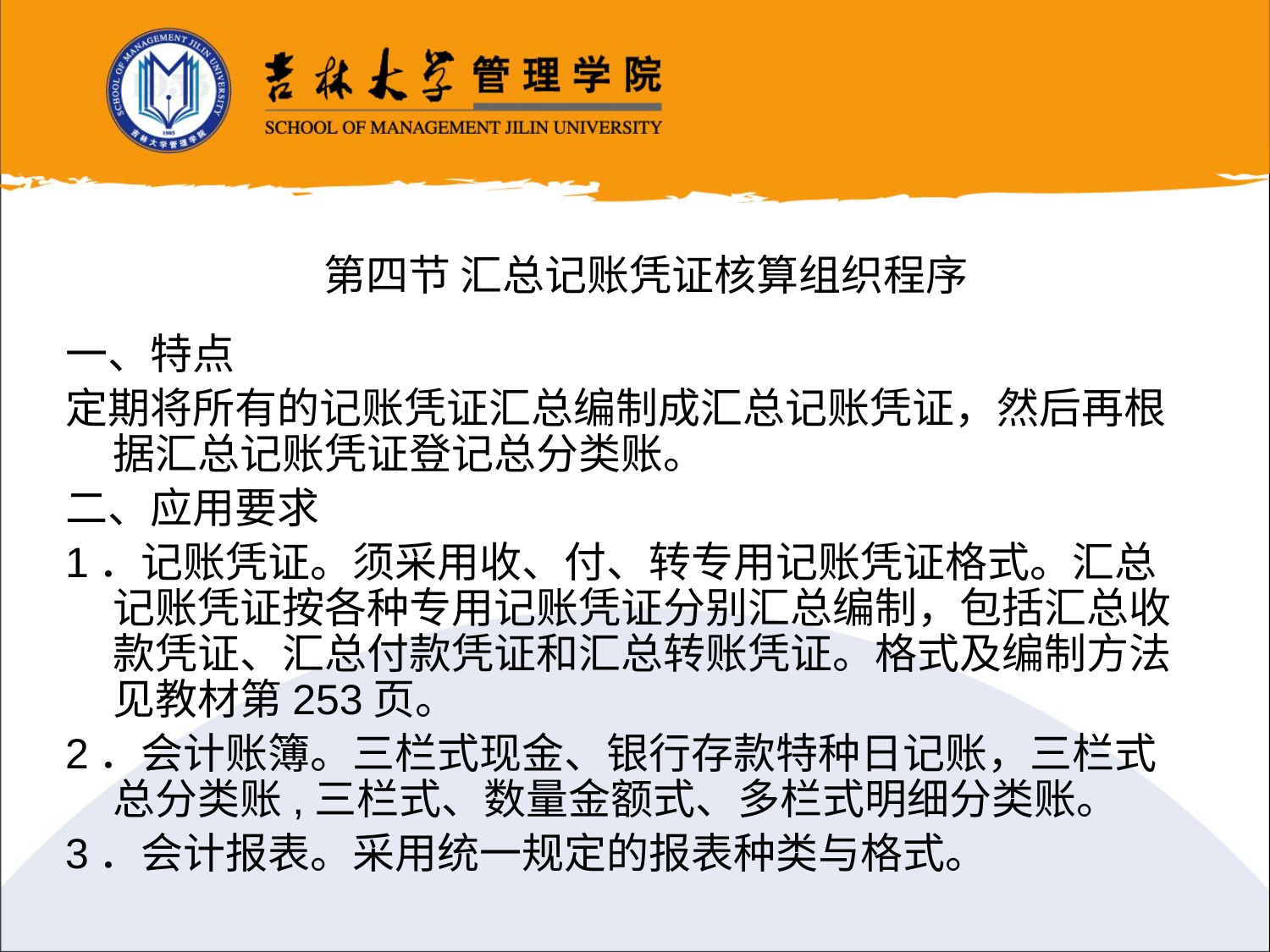

第四节 汇总记账凭证核算组织程序
一、特点
定期将所有的记账凭证汇总编制成汇总记账凭证，然后再根据汇总记账凭证登记总分类账。
二、应用要求
1．记账凭证。须采用收、付、转专用记账凭证格式。汇总记账凭证按各种专用记账凭证分别汇总编制，包括汇总收款凭证、汇总付款凭证和汇总转账凭证。格式及编制方法见教材第253页。
2．会计账簿。三栏式现金、银行存款特种日记账，三栏式总分类账,三栏式、数量金额式、多栏式明细分类账。
3．会计报表。采用统一规定的报表种类与格式。
147